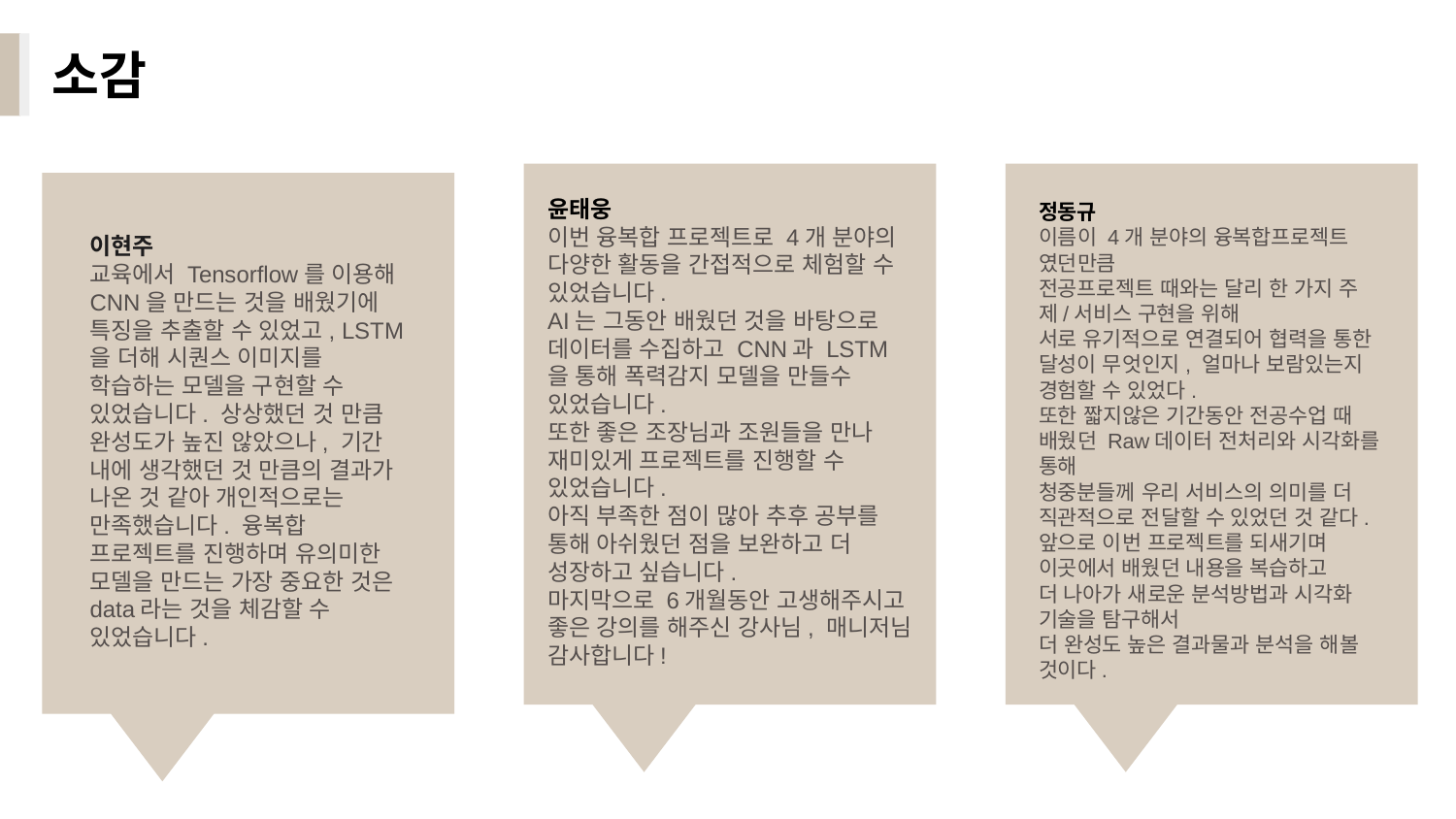

소감

윤태웅
이번 융복합 프로젝트로 4개 분야의 다양한 활동을 간접적으로 체험할 수 있었습니다.
AI는 그동안 배웠던 것을 바탕으로 데이터를 수집하고 CNN과 LSTM을 통해 폭력감지 모델을 만들수 있었습니다.
또한 좋은 조장님과 조원들을 만나 재미있게 프로젝트를 진행할 수 있었습니다.
아직 부족한 점이 많아 추후 공부를 통해 아쉬웠던 점을 보완하고 더 성장하고 싶습니다.
마지막으로 6개월동안 고생해주시고 좋은 강의를 해주신 강사님, 매니저님 감사합니다!
정동규
이름이 4개 분야의 융복합프로젝트 였던만큼
전공프로젝트 때와는 달리 한 가지 주제/서비스 구현을 위해
서로 유기적으로 연결되어 협력을 통한 달성이 무엇인지, 얼마나 보람있는지 경험할 수 있었다.
또한 짧지않은 기간동안 전공수업 때 배웠던 Raw데이터 전처리와 시각화를 통해
청중분들께 우리 서비스의 의미를 더 직관적으로 전달할 수 있었던 것 같다.
앞으로 이번 프로젝트를 되새기며 이곳에서 배웠던 내용을 복습하고
더 나아가 새로운 분석방법과 시각화 기술을 탐구해서
더 완성도 높은 결과물과 분석을 해볼 것이다.
이현주
교육에서 Tensorflow를 이용해 CNN을 만드는 것을 배웠기에 특징을 추출할 수 있었고, LSTM을 더해 시퀀스 이미지를 학습하는 모델을 구현할 수 있었습니다. 상상했던 것 만큼 완성도가 높진 않았으나, 기간 내에 생각했던 것 만큼의 결과가 나온 것 같아 개인적으로는 만족했습니다. 융복합 프로젝트를 진행하며 유의미한 모델을 만드는 가장 중요한 것은 data라는 것을 체감할 수 있었습니다.